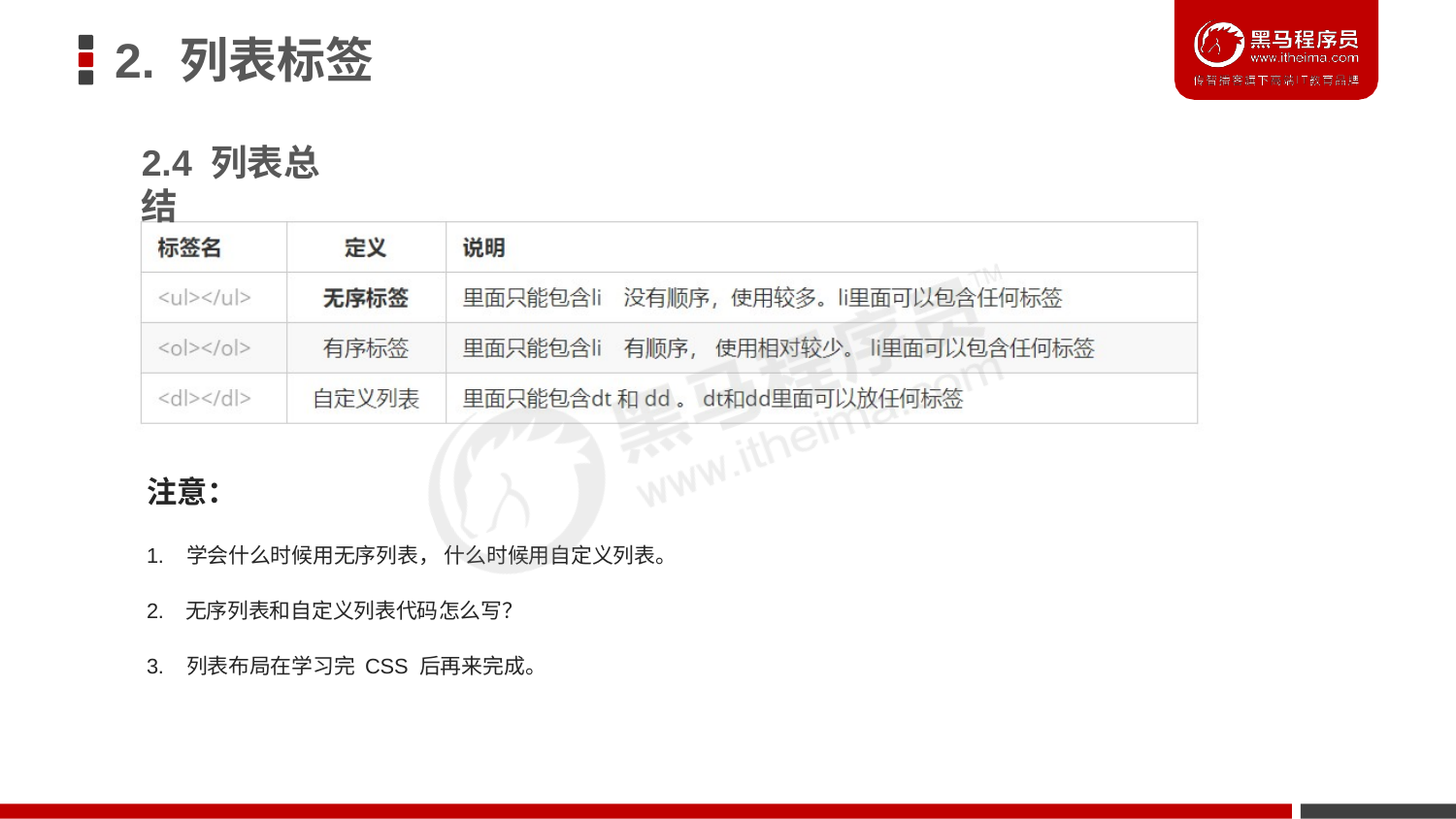

# 2. 列表标签
2.4 列表总结

注意：

1.   学会什么时候用无序列表， 什么时候用自定义列表。

2.  无序列表和自定义列表代码怎么写？

3.   列表布局在学习完 CSS 后再来完成。